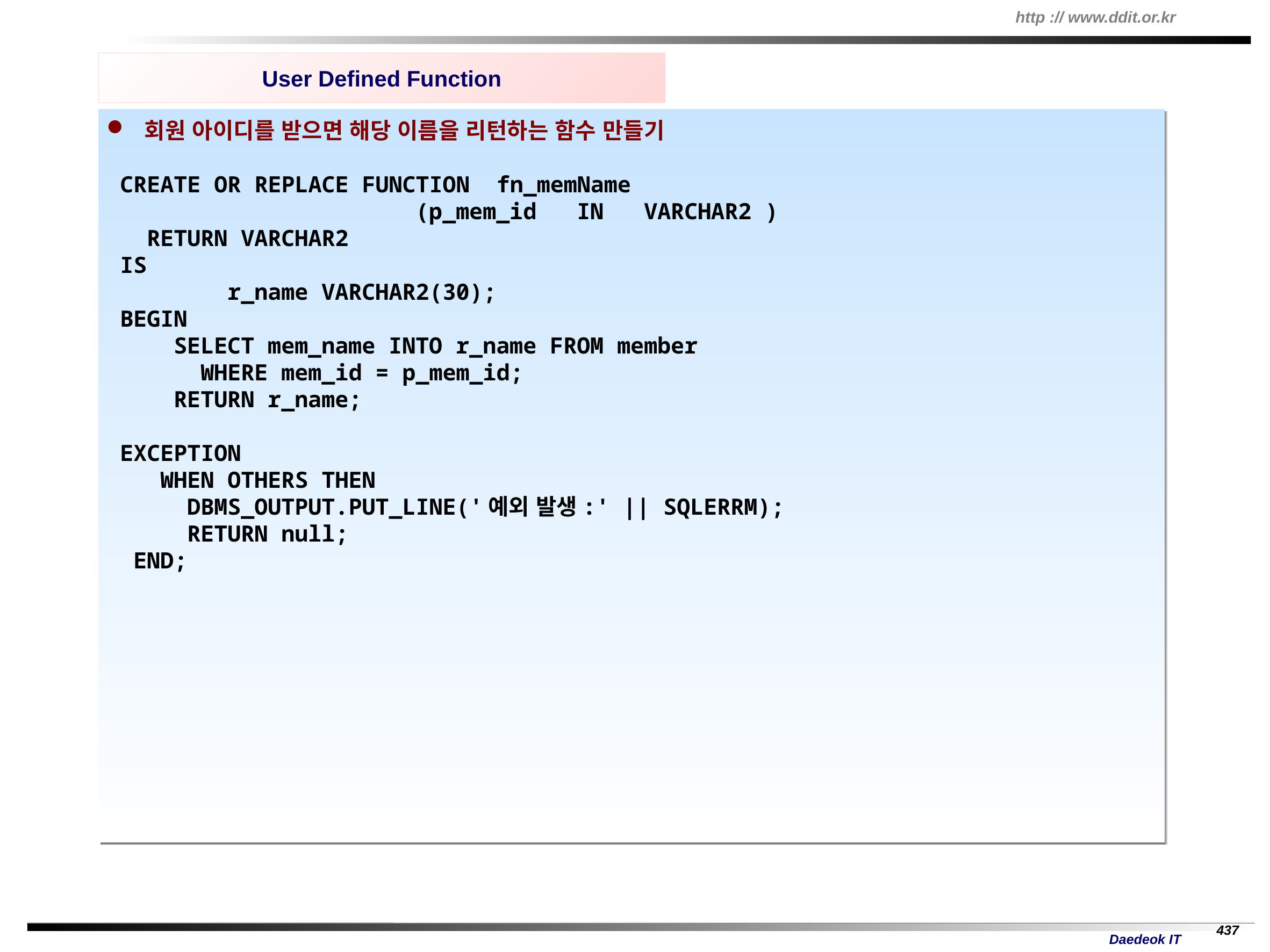

User Defined Function
  회원 아이디를 받으면 해당 이름을 리턴하는 함수 만들기

 CREATE OR REPLACE FUNCTION  fn_memName
	                 (p_mem_id   IN   VARCHAR2 )
   RETURN VARCHAR2
 IS
         r_name VARCHAR2(30);
 BEGIN
     SELECT mem_name INTO r_name FROM member
       WHERE mem_id = p_mem_id;
     RETURN r_name;

 EXCEPTION
    WHEN OTHERS THEN
      DBMS_OUTPUT.PUT_LINE('예외 발생:' || SQLERRM);
      RETURN null;
  END;